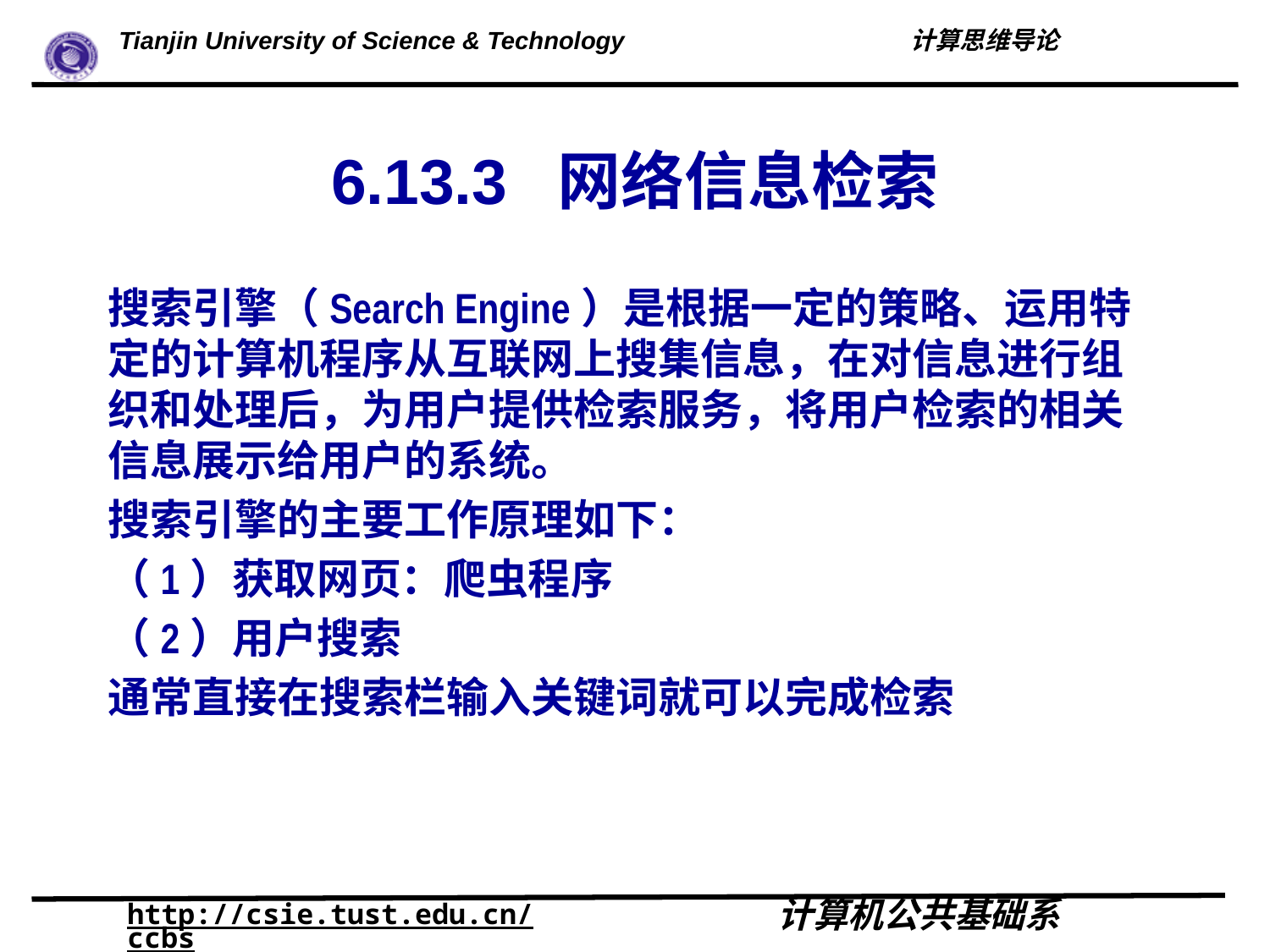

# 6.13.3  网络信息检索
搜索引擎（Search Engine）是根据一定的策略、运用特定的计算机程序从互联网上搜集信息，在对信息进行组织和处理后，为用户提供检索服务，将用户检索的相关信息展示给用户的系统。
搜索引擎的主要工作原理如下：
（1）获取网页：爬虫程序
（2）用户搜索
通常直接在搜索栏输入关键词就可以完成检索